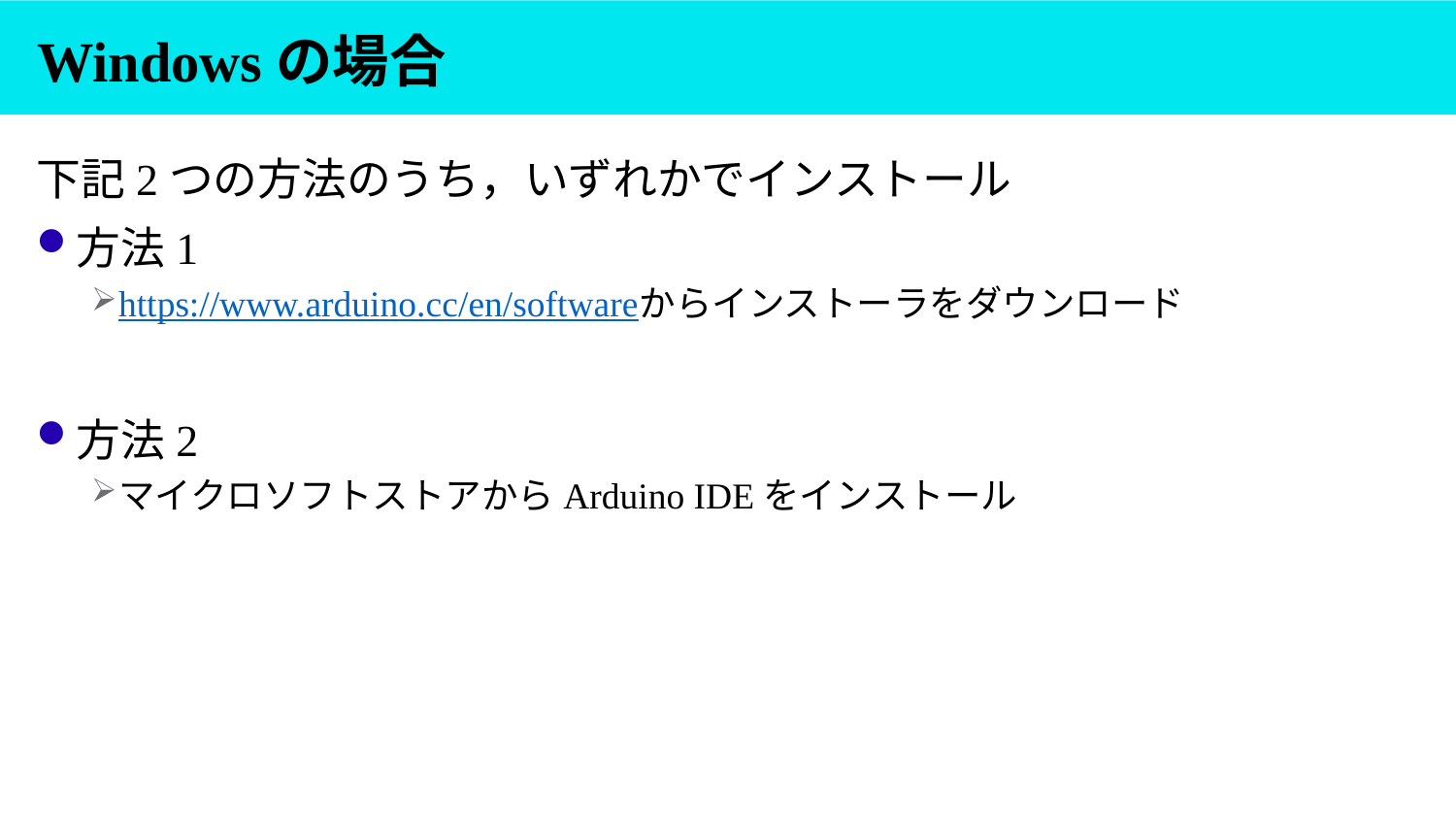

# Windowsの場合
下記2つの方法のうち，いずれかでインストール
方法1
https://www.arduino.cc/en/softwareからインストーラをダウンロード

方法2
マイクロソフトストアからArduino IDEをインストール